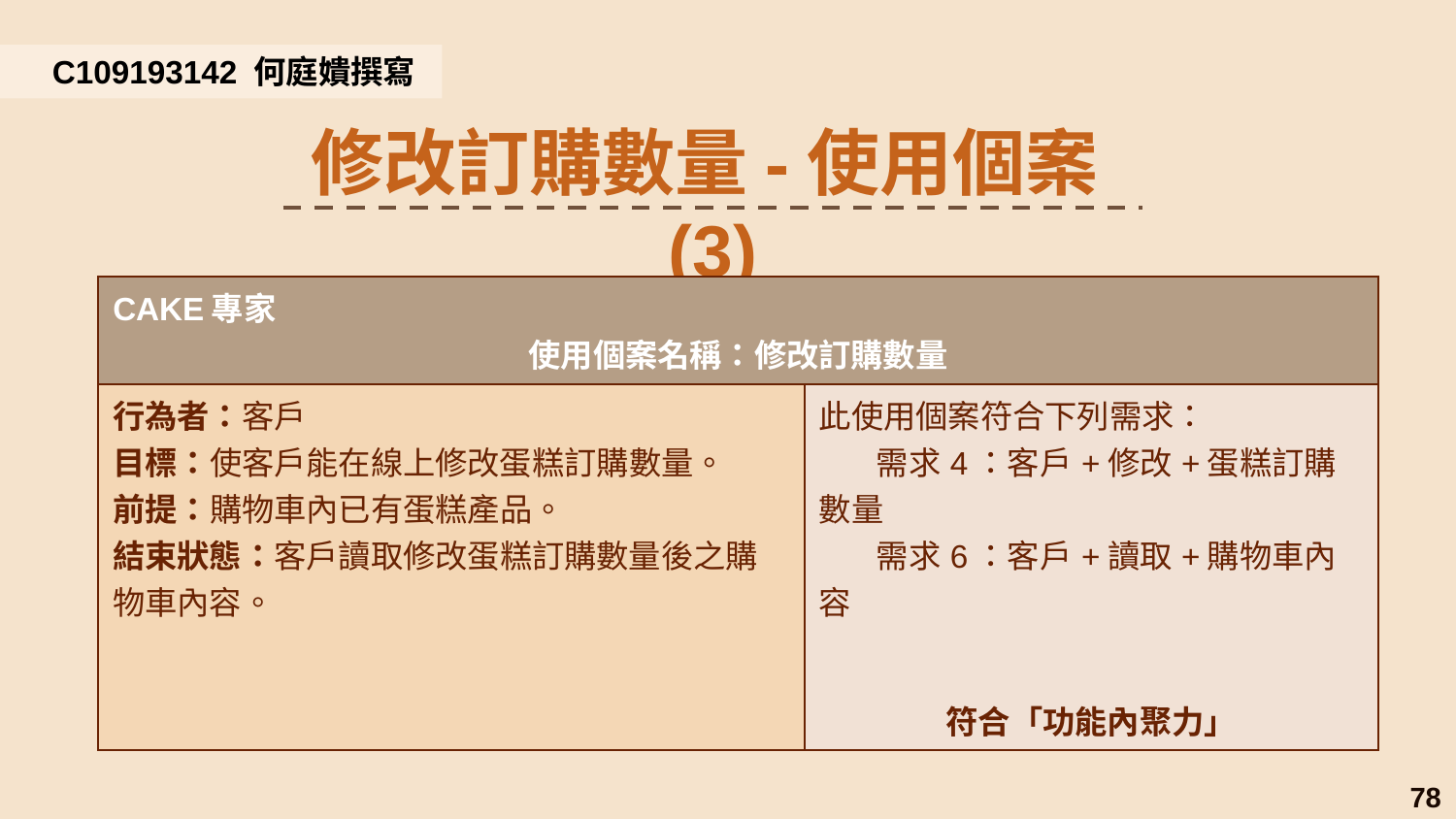

C109193142 何庭嬇撰寫
修改訂購數量-使用個案(3)
| CAKE專家 使用個案名稱：修改訂購數量 |  |
| --- | --- |
| 行為者：客戶 目標：使客戶能在線上修改蛋糕訂購數量。 前提：購物車內已有蛋糕產品。 結束狀態：客戶讀取修改蛋糕訂購數量後之購物車內容。 | 此使用個案符合下列需求： 需求4：客戶+修改+蛋糕訂購數量 需求6：客戶+讀取+購物車內容 符合「功能內聚力」 |
78